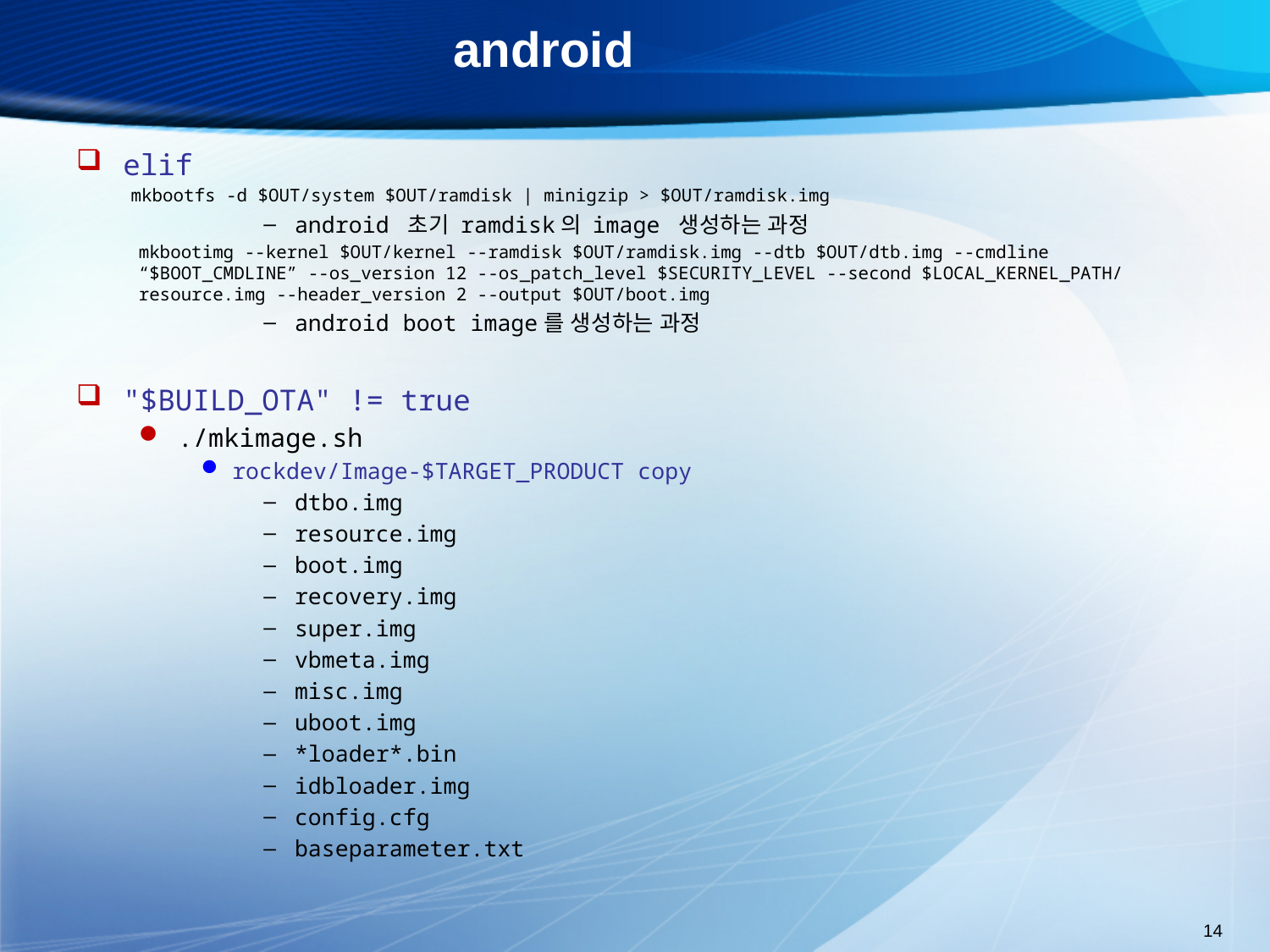

# android
elif
mkbootfs -d $OUT/system $OUT/ramdisk | minigzip > $OUT/ramdisk.img
android 초기 ramdisk의 image 생성하는 과정
mkbootimg --kernel $OUT/kernel --ramdisk $OUT/ramdisk.img --dtb $OUT/dtb.img --cmdline “$BOOT_CMDLINE” --os_version 12 --os_patch_level $SECURITY_LEVEL --second $LOCAL_KERNEL_PATH/resource.img --header_version 2 --output $OUT/boot.img
android boot image를 생성하는 과정

"$BUILD_OTA" != true
./mkimage.sh
rockdev/Image-$TARGET_PRODUCT copy
dtbo.img
resource.img
boot.img
recovery.img
super.img
vbmeta.img
misc.img
uboot.img
*loader*.bin
idbloader.img
config.cfg
baseparameter.txt